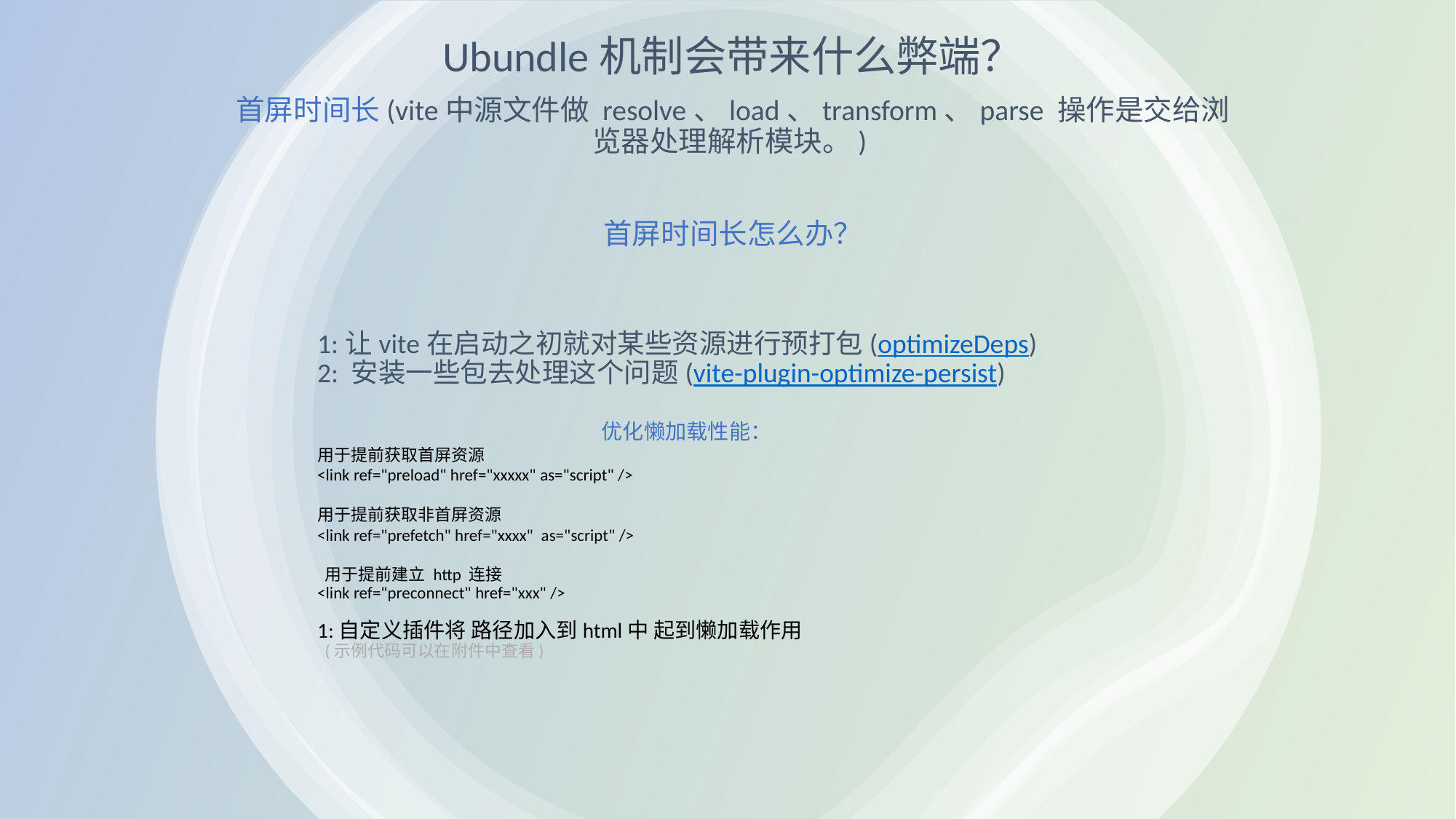

Ubundle机制会带来什么弊端？
首屏时间长(vite中源文件做 resolve、load、transform、parse 操作是交给浏览器处理解析模块。)

首屏时间长怎么办？
1:让vite在启动之初就对某些资源进行预打包(optimizeDeps)
2: 安装一些包去处理这个问题(vite-plugin-optimize-persist)
                                                           优化懒加载性能：
用于提前获取首屏资源
<link ref="preload" href="xxxxx" as="script" />

用于提前获取非首屏资源
<link ref="prefetch" href="xxxx"  as="script" />

 用于提前建立 http 连接
<link ref="preconnect" href="xxx" />

1:自定义插件将 路径加入到html中 起到懒加载作用
  (示例代码可以在附件中查看)